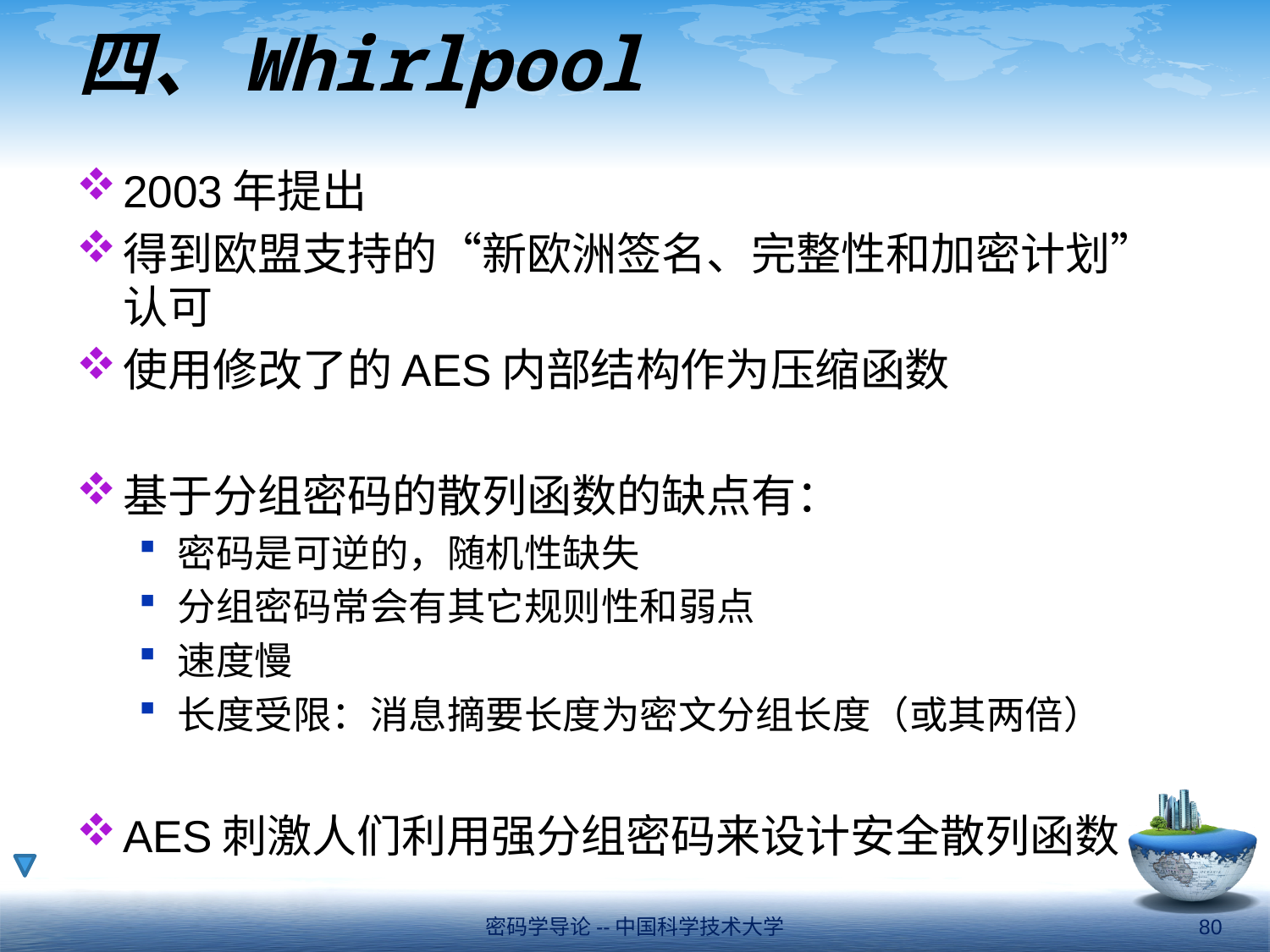

# 四、Whirlpool
2003年提出
得到欧盟支持的“新欧洲签名、完整性和加密计划”认可
使用修改了的AES内部结构作为压缩函数

基于分组密码的散列函数的缺点有：
密码是可逆的，随机性缺失
分组密码常会有其它规则性和弱点
速度慢
长度受限：消息摘要长度为密文分组长度（或其两倍）

AES刺激人们利用强分组密码来设计安全散列函数

密码学导论--中国科学技术大学
80